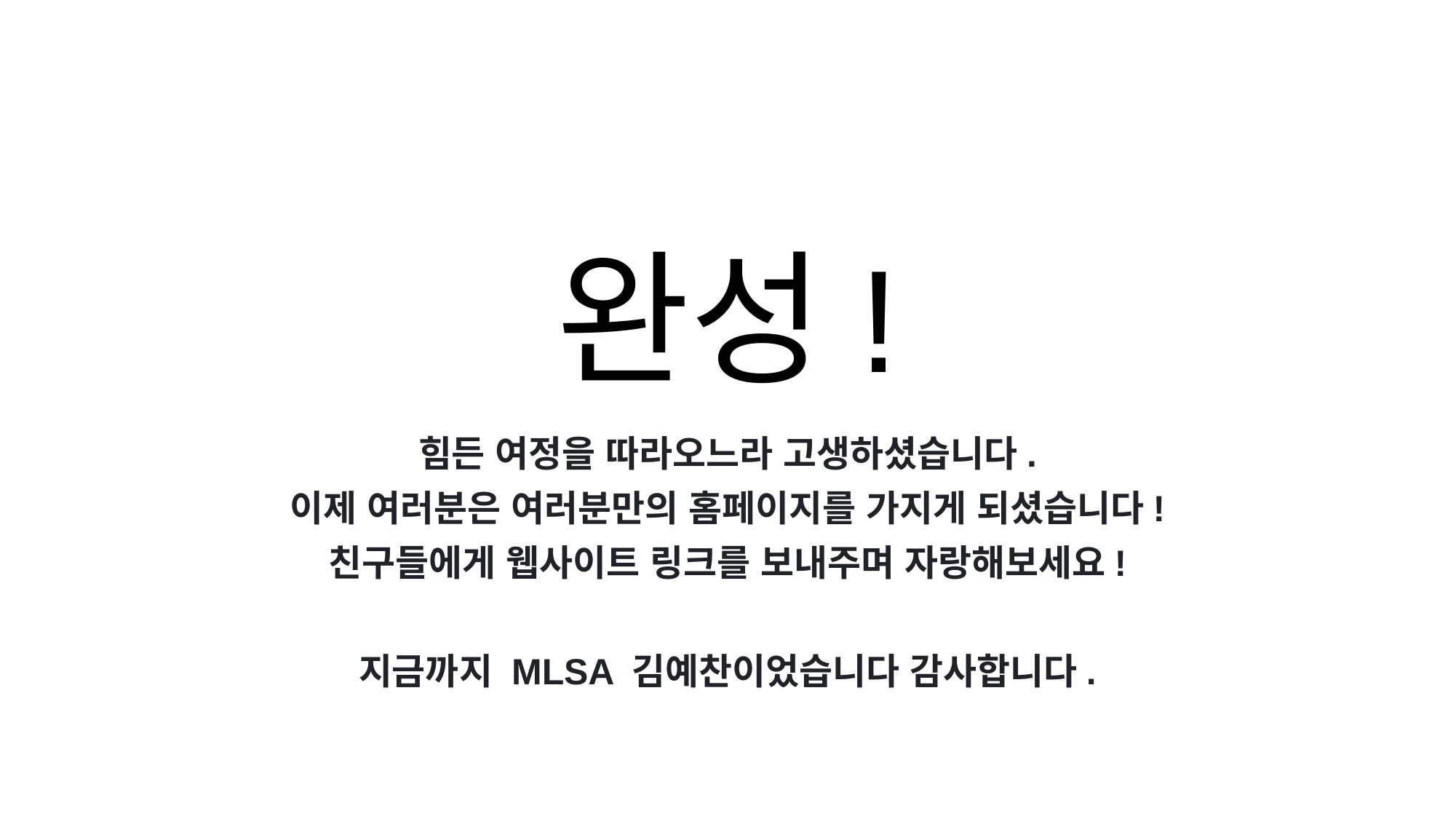

완성!
힘든 여정을 따라오느라 고생하셨습니다.
이제 여러분은 여러분만의 홈페이지를 가지게 되셨습니다!
친구들에게 웹사이트 링크를 보내주며 자랑해보세요!

지금까지 MLSA 김예찬이었습니다 감사합니다.